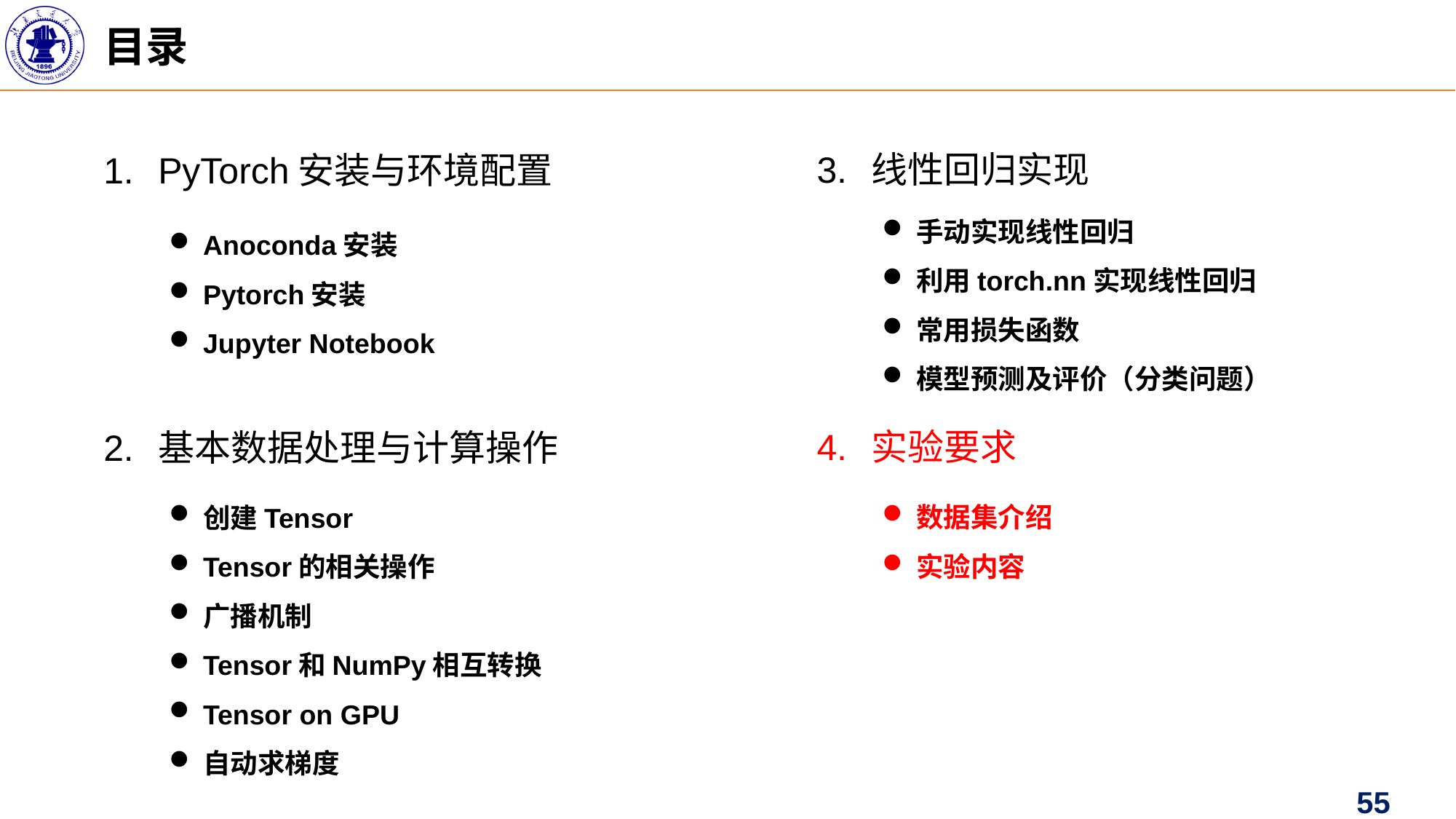

目录
线性回归实现
PyTorch安装与环境配置
手动实现线性回归
利用torch.nn实现线性回归
常用损失函数
模型预测及评价（分类问题）
Anoconda安装
Pytorch安装
Jupyter Notebook
实验要求
基本数据处理与计算操作
数据集介绍
实验内容
创建Tensor
Tensor的相关操作
广播机制
Tensor和NumPy相互转换
Tensor on GPU
自动求梯度